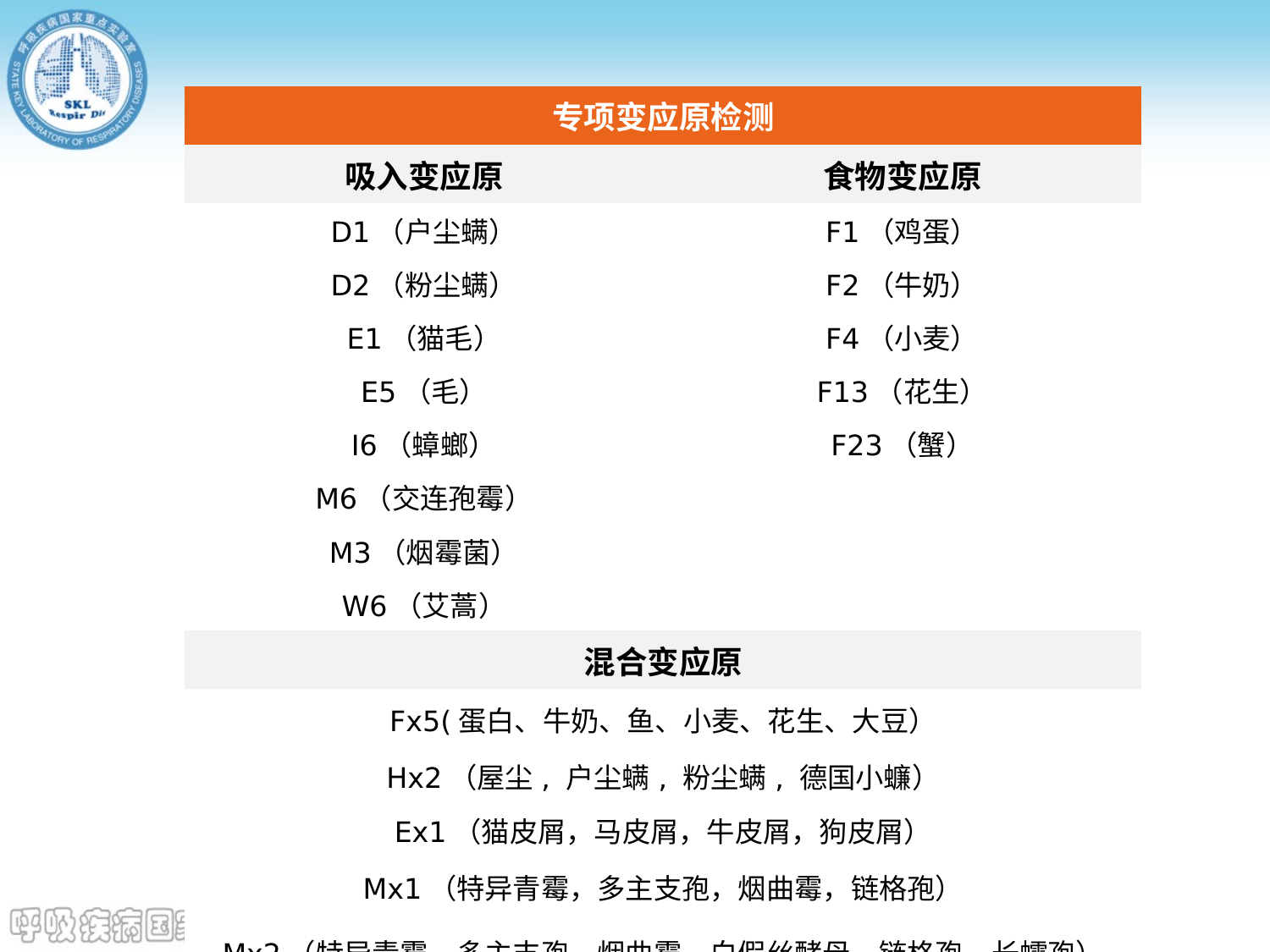

| 专项变应原检测 |  |
| --- | --- |
| 吸入变应原 | 食物变应原 |
| D1（户尘螨） | F1（鸡蛋） |
| D2（粉尘螨） | F2（牛奶） |
| E1（猫毛） | F4（小麦） |
| E5（毛） | F13（花生） |
| I6（蟑螂） | F23（蟹） |
| M6（交连孢霉） |  |
| M3（烟霉菌） |  |
| W6（艾蒿） |  |
| 混合变应原 |  |
| Fx5(蛋白、牛奶、鱼、小麦、花生、大豆） |  |
| Hx2（屋尘, 户尘螨, 粉尘螨, 德国小蠊） |  |
| Ex1（猫皮屑，马皮屑，牛皮屑，狗皮屑） |  |
| Mx1（特异青霉，多主支孢，烟曲霉，链格孢） |  |
| Mx2（特异青霉，多主支孢，烟曲霉，白假丝酵母，链格孢，长蠕孢） |  |